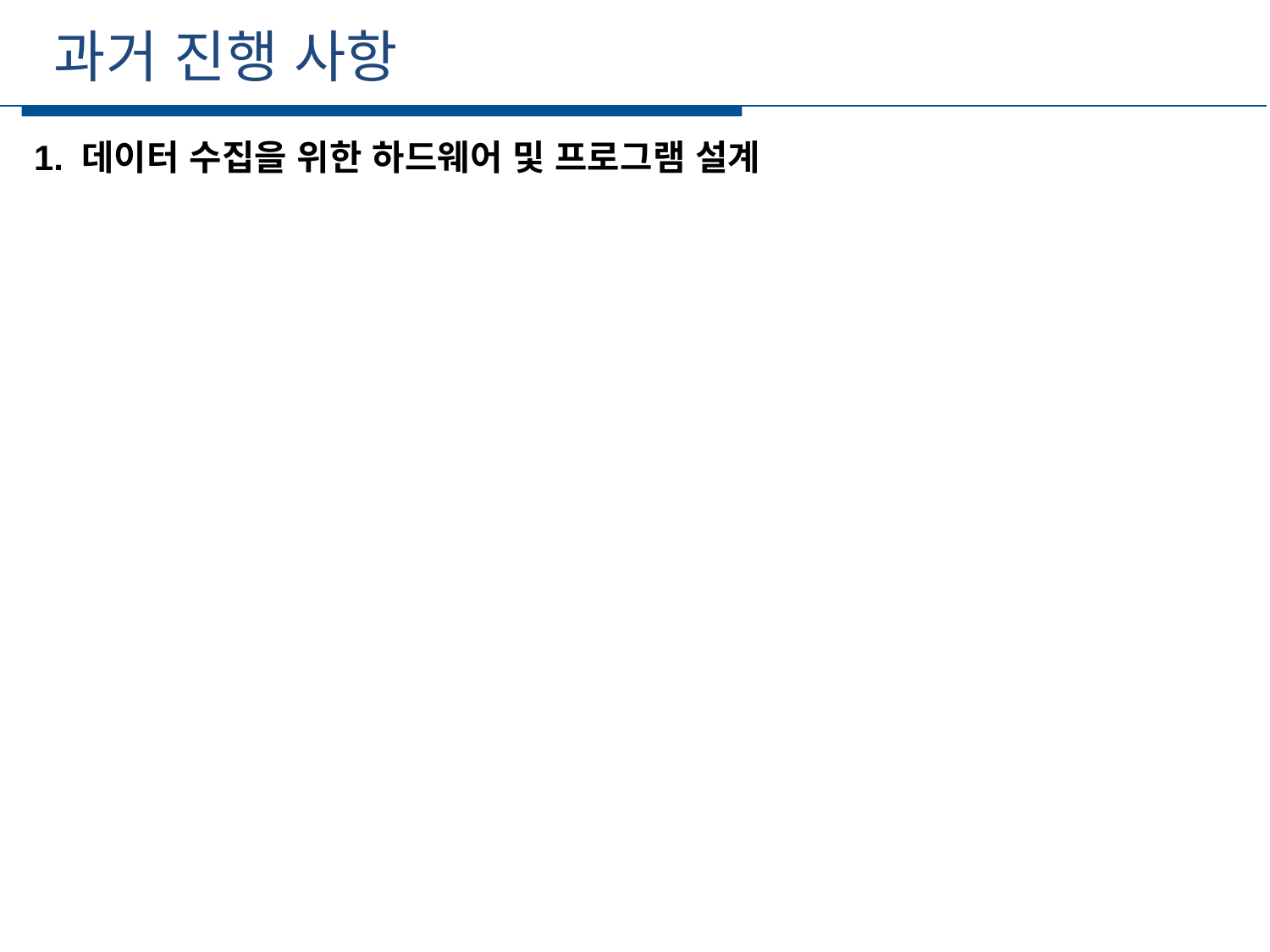

과거 진행 사항
세부일정

1. 데이터 수집을 위한 하드웨어 및 프로그램 설계